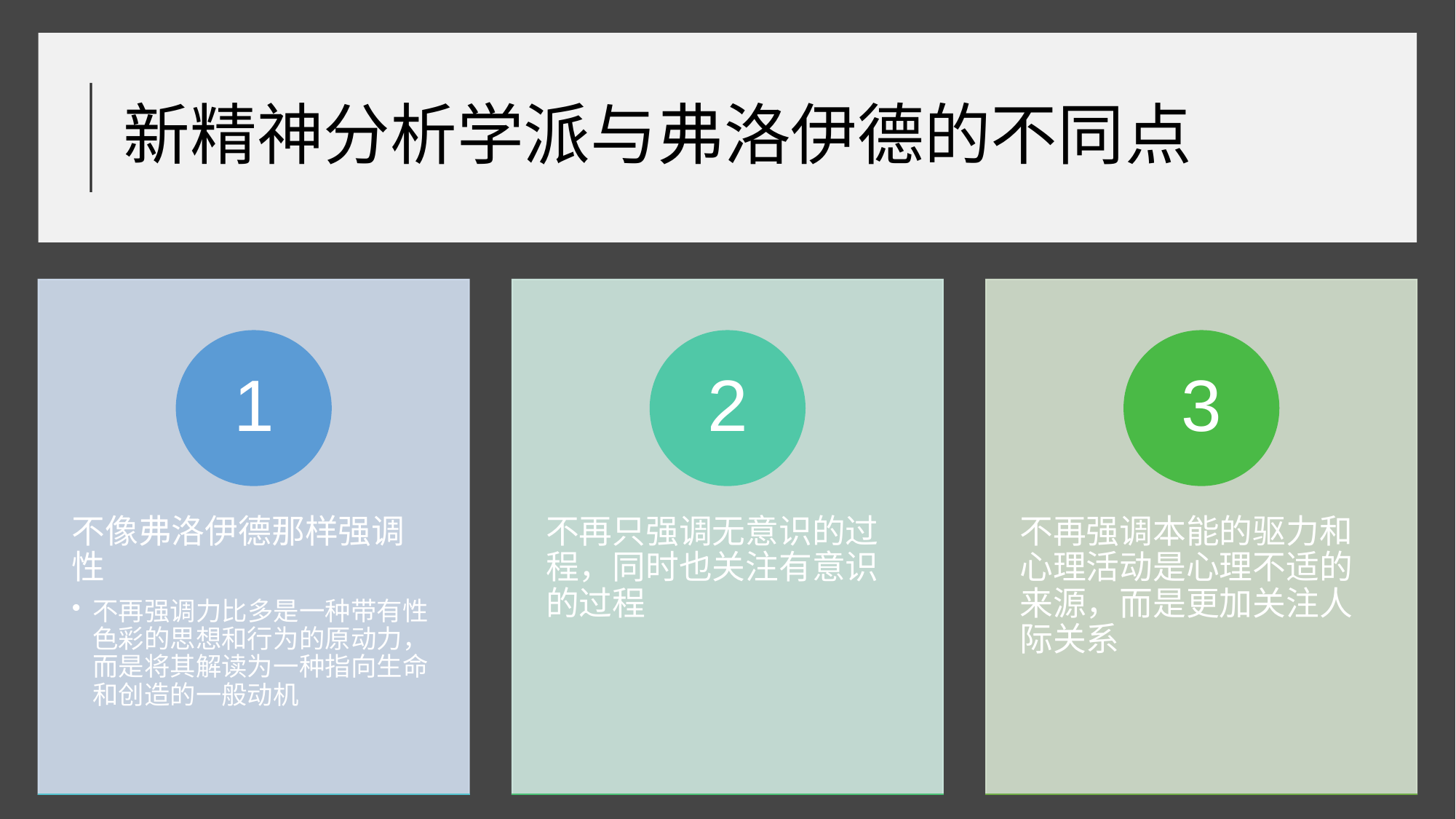

# 新精神分析学派与弗洛伊德的不同点
不像弗洛伊德那样强调性
不再强调力比多是一种带有性色彩的思想和行为的原动力，而是将其解读为一种指向生命和创造的一般动机
1
不再只强调无意识的过程，同时也关注有意识的过程
2
不再强调本能的驱力和心理活动是心理不适的来源，而是更加关注人际关系
3